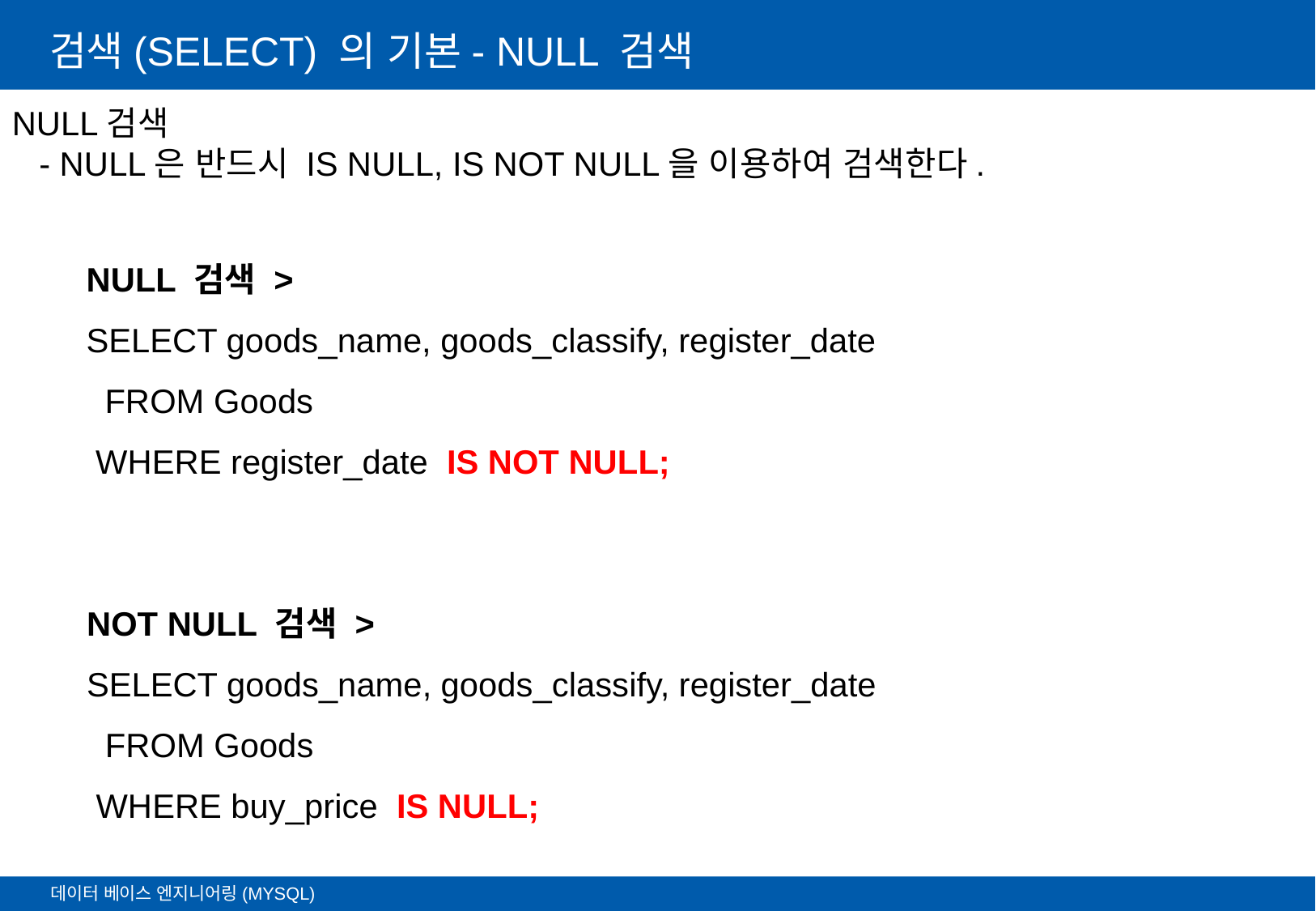

# 검색(SELECT) 의 기본- NULL 검색
NULL검색
  - NULL은 반드시 IS NULL, IS NOT NULL을 이용하여 검색한다.
NULL 검색 >
SELECT goods_name, goods_classify, register_date
  FROM Goods
 WHERE register_date  IS NOT NULL;
NOT NULL 검색 >
SELECT goods_name, goods_classify, register_date
  FROM Goods
 WHERE buy_price  IS NULL;